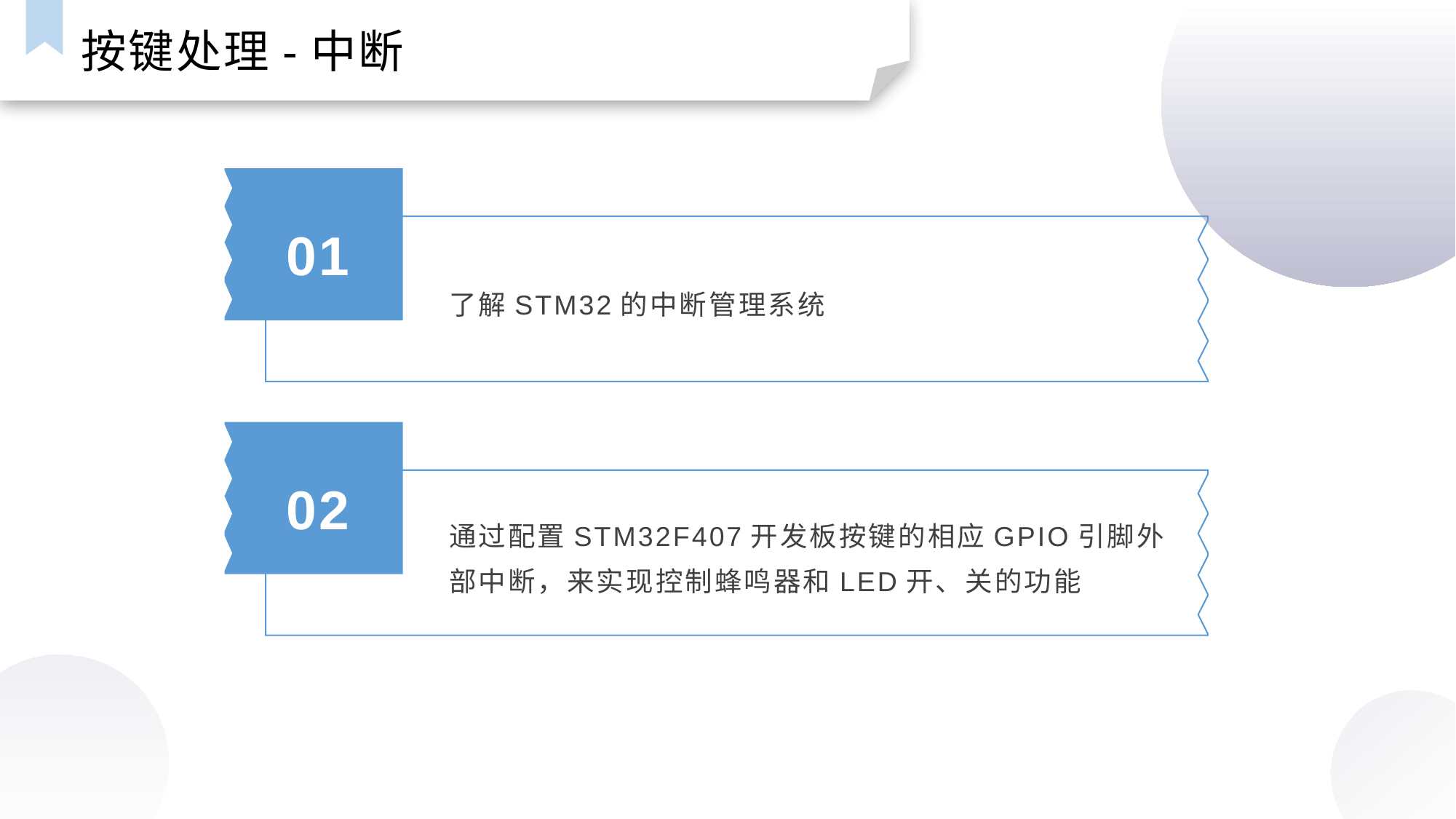

按键处理-中断

01

了解STM32的中断管理系统

02

通过配置STM32F407开发板按键的相应GPIO引脚外部中断，来实现控制蜂鸣器和LED开、关的功能